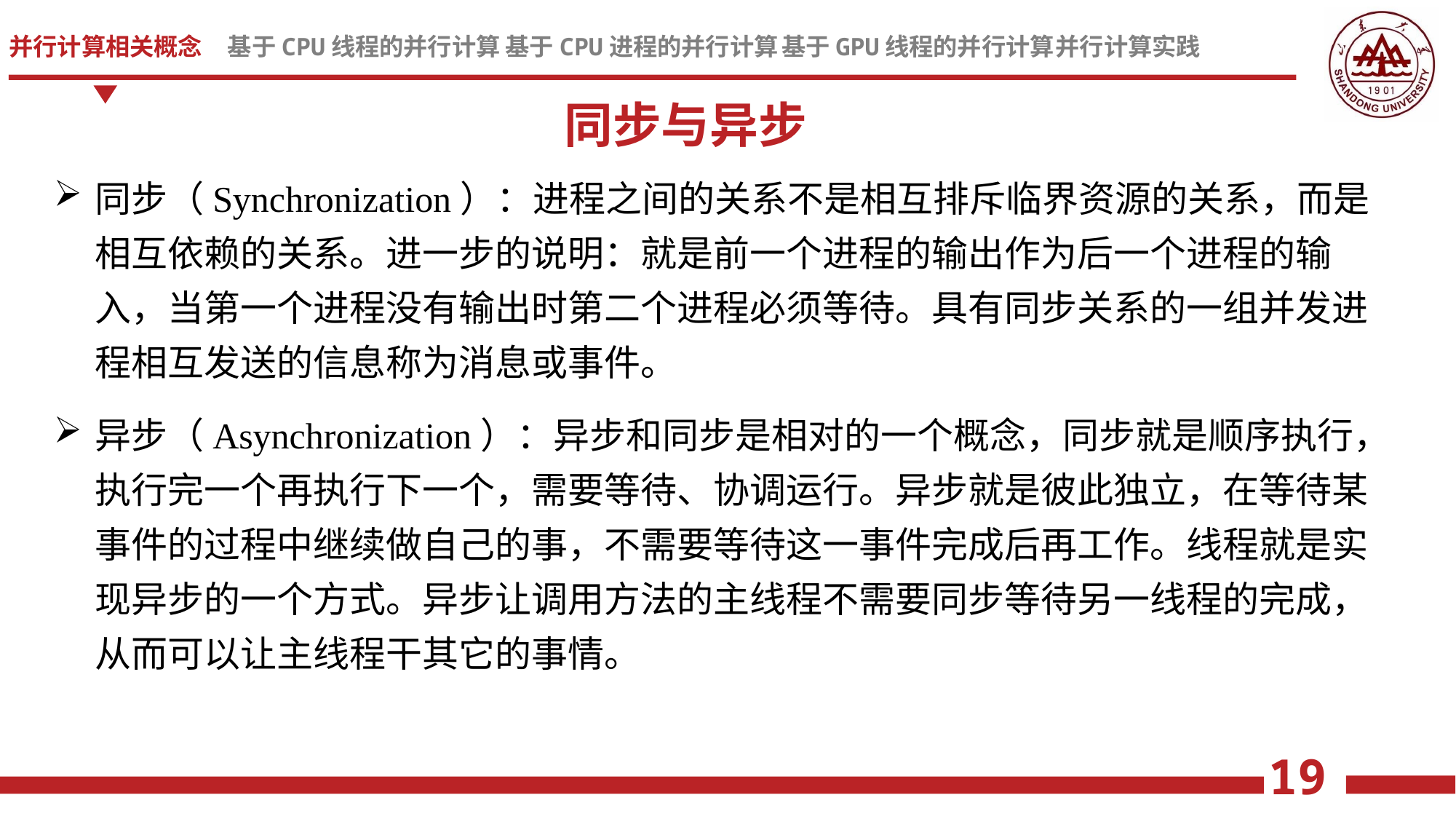

同步与异步
同步（Synchronization）：进程之间的关系不是相互排斥临界资源的关系，而是相互依赖的关系。进一步的说明：就是前一个进程的输出作为后一个进程的输入，当第一个进程没有输出时第二个进程必须等待。具有同步关系的一组并发进程相互发送的信息称为消息或事件。
异步（Asynchronization）：异步和同步是相对的一个概念，同步就是顺序执行，执行完一个再执行下一个，需要等待、协调运行。异步就是彼此独立，在等待某事件的过程中继续做自己的事，不需要等待这一事件完成后再工作。线程就是实现异步的一个方式。异步让调用方法的主线程不需要同步等待另一线程的完成，从而可以让主线程干其它的事情。